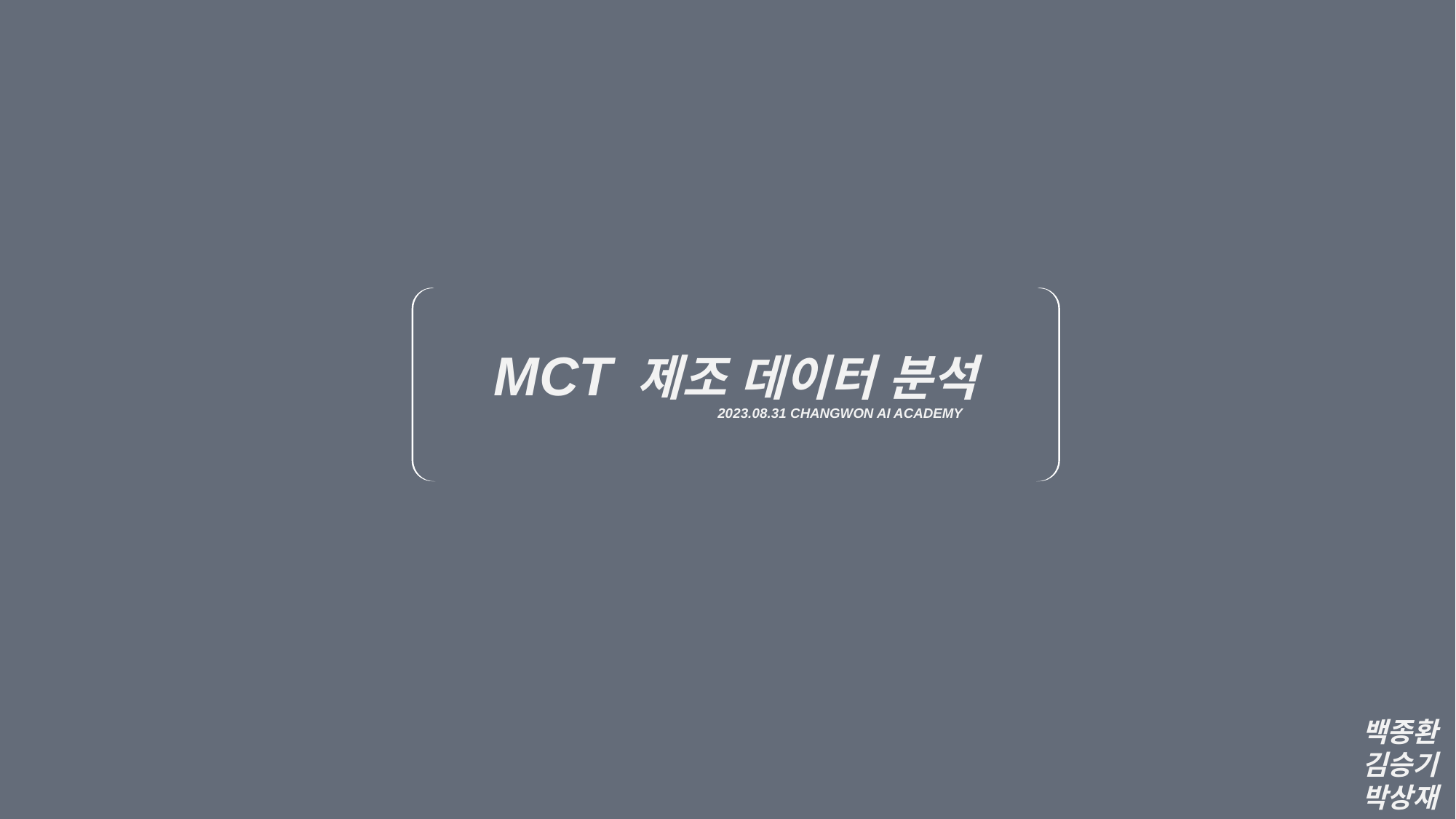

MCT 제조 데이터 분석
2023.08.31 CHANGWON AI ACADEMY
백종환
김승기
박상재